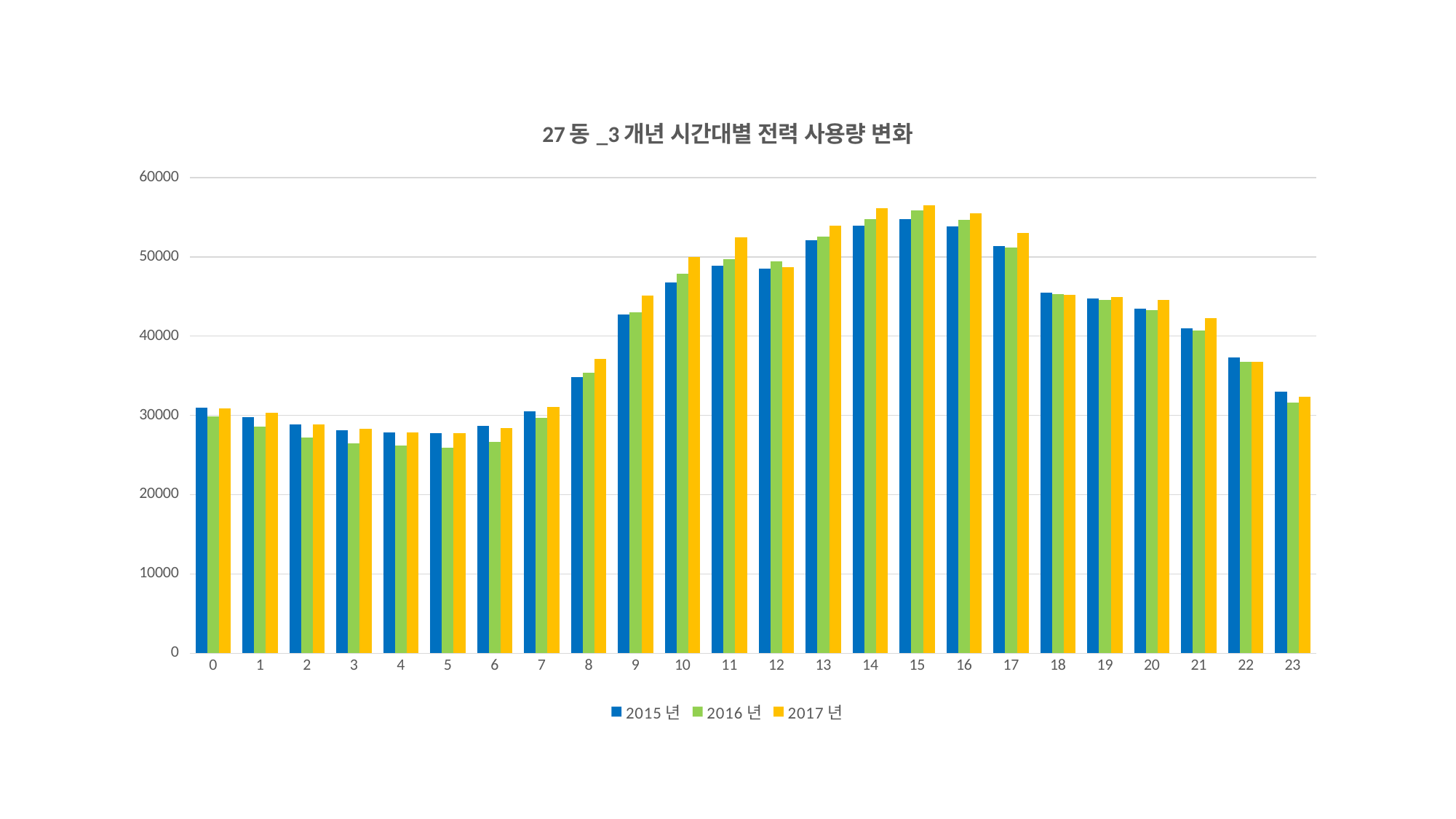

### Chart: 27동_3개년 시간대별 전력 사용량 변화

| Category | 2015년 | 2016년 | 2017년 |
|---|---|---|---|
| 0 | 31017.57142856 | 29865.72710643 | 30885.5057914409 |
| 1 | 29790.0 | 28554.82380956 | 30321.2262148488 |
| 2 | 28834.40541123 | 27203.2694855299 | 28896.9376623115 |
| 3 | 28096.9158009399 | 26504.74419525 | 28266.2797573647 |
| 4 | 27819.04895836 | 26176.89085604 | 27833.2490547349 |
| 5 | 27781.55388823 | 25967.48920121 | 27802.5429219513 |
| 6 | 28703.73092735 | 26698.33092064 | 28446.2148449903 |
| 7 | 30529.2566709 | 29681.38216481 | 31093.7466925487 |
| 8 | 34796.48026514 | 35373.9902501099 | 37139.0259006424 |
| 9 | 42681.52536024 | 43022.34126452 | 45133.2749140752 |
| 10 | 46773.8982729999 | 47834.4192548 | 49989.4839026281 |
| 11 | 48915.9262321099 | 49669.18986702 | 52466.5463527514 |
| 12 | 48523.28571433 | 49431.8024385999 | 48708.2176890793 |
| 13 | 52065.27550987 | 52586.9969242299 | 53957.3378473356 |
| 14 | 53892.38010177 | 54730.06995323 | 56142.938045998 |
| 15 | 54763.5948129 | 55818.5963632 | 56516.472126072 |
| 16 | 53844.1968711 | 54656.1515159 | 55486.0481792868 |
| 17 | 51361.67142853 | 51212.7100781099 | 53028.0264955155 |
| 18 | 45446.36071422 | 45308.96639832 | 45188.7399327401 |
| 19 | 44739.83928574 | 44523.65783104 | 44921.0884760965 |
| 20 | 43472.92857155 | 43274.1944361099 | 44551.3065038963 |
| 21 | 41007.49999996 | 40701.48644691 | 42227.6989160487 |
| 22 | 37344.35714287 | 36733.35577527 | 36744.2339687106 |
| 23 | 32979.92857143 | 31657.7813187 | 32375.9124024315 |